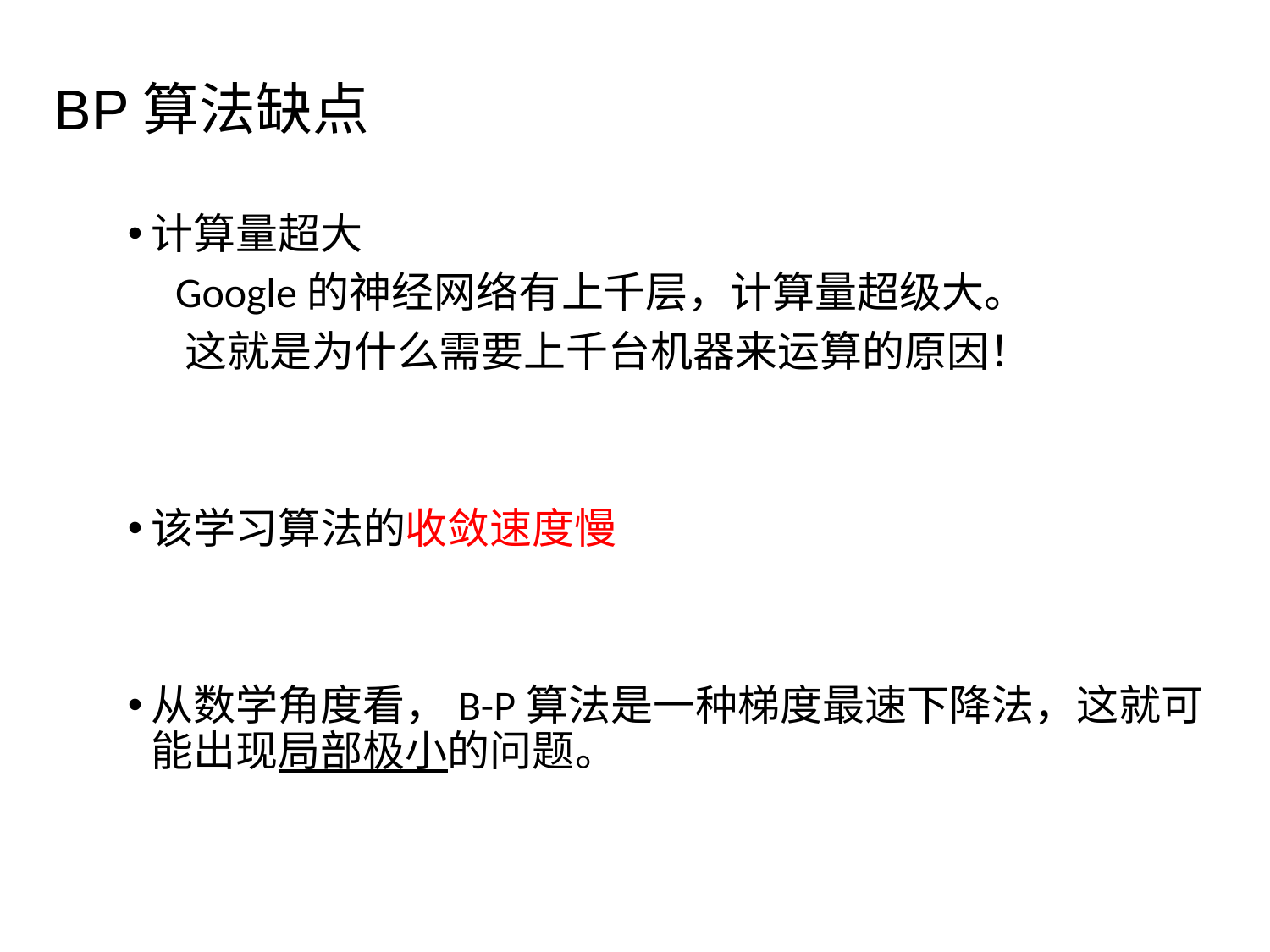

# BP算法缺点
计算量超大
     Google的神经网络有上千层，计算量超级大。
     这就是为什么需要上千台机器来运算的原因！

该学习算法的收敛速度慢

从数学角度看，B-P算法是一种梯度最速下降法，这就可能出现局部极小的问题。